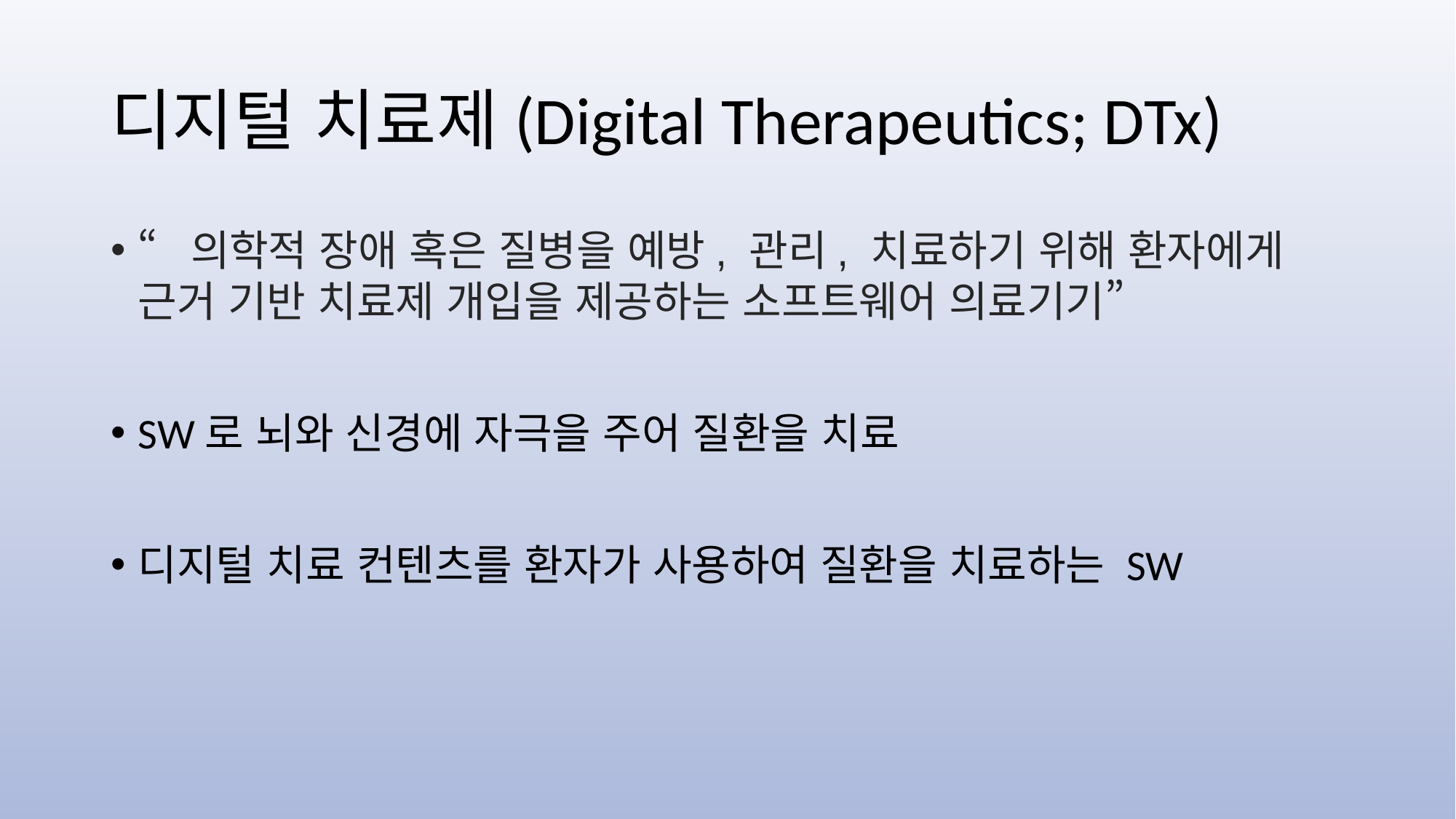

# 디지털 치료제(Digital Therapeutics; DTx)
“의학적 장애 혹은 질병을 예방, 관리, 치료하기 위해 환자에게 근거 기반 치료제 개입을 제공하는 소프트웨어 의료기기”

SW로 뇌와 신경에 자극을 주어 질환을 치료

디지털 치료 컨텐츠를 환자가 사용하여 질환을 치료하는 SW